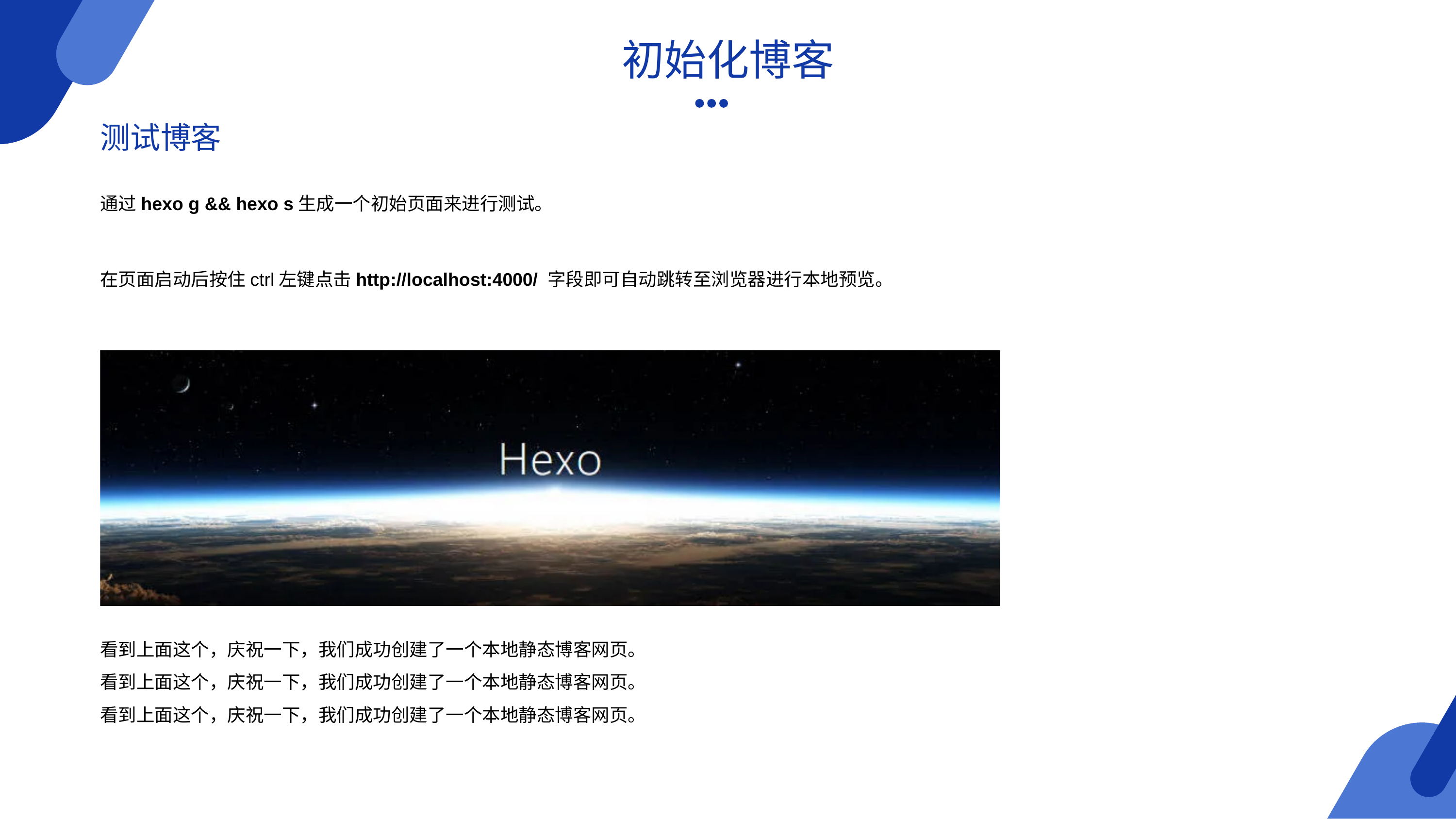

初始化博客

测试博客
通过hexo g && hexo s生成一个初始页面来进行测试。
在页面启动后按住ctrl左键点击http://localhost:4000/ 字段即可自动跳转至浏览器进行本地预览。

看到上面这个，庆祝一下，我们成功创建了一个本地静态博客网页。
看到上面这个，庆祝一下，我们成功创建了一个本地静态博客网页。
看到上面这个，庆祝一下，我们成功创建了一个本地静态博客网页。